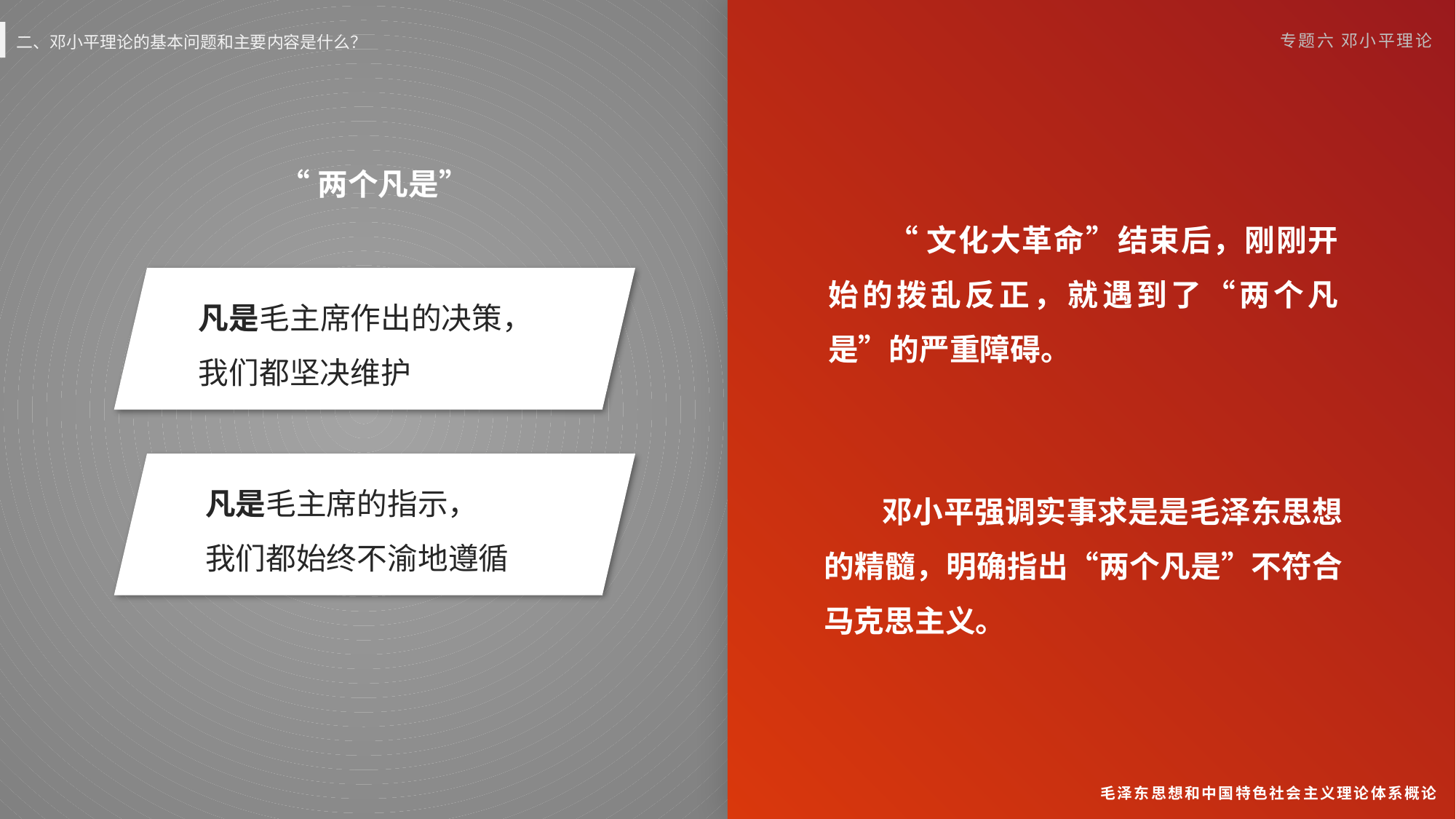

二、邓小平理论的基本问题和主要内容是什么？
专题六 邓小平理论
“两个凡是”
       “文化大革命”结束后，刚刚开始的拨乱反正，就遇到了“两个凡是”的严重障碍。

凡是毛主席作出的决策，
我们都坚决维护

凡是毛主席的指示，
我们都始终不渝地遵循
       邓小平强调实事求是是毛泽东思想的精髓，明确指出“两个凡是”不符合马克思主义。
毛泽东思想和中国特色社会主义理论体系概论